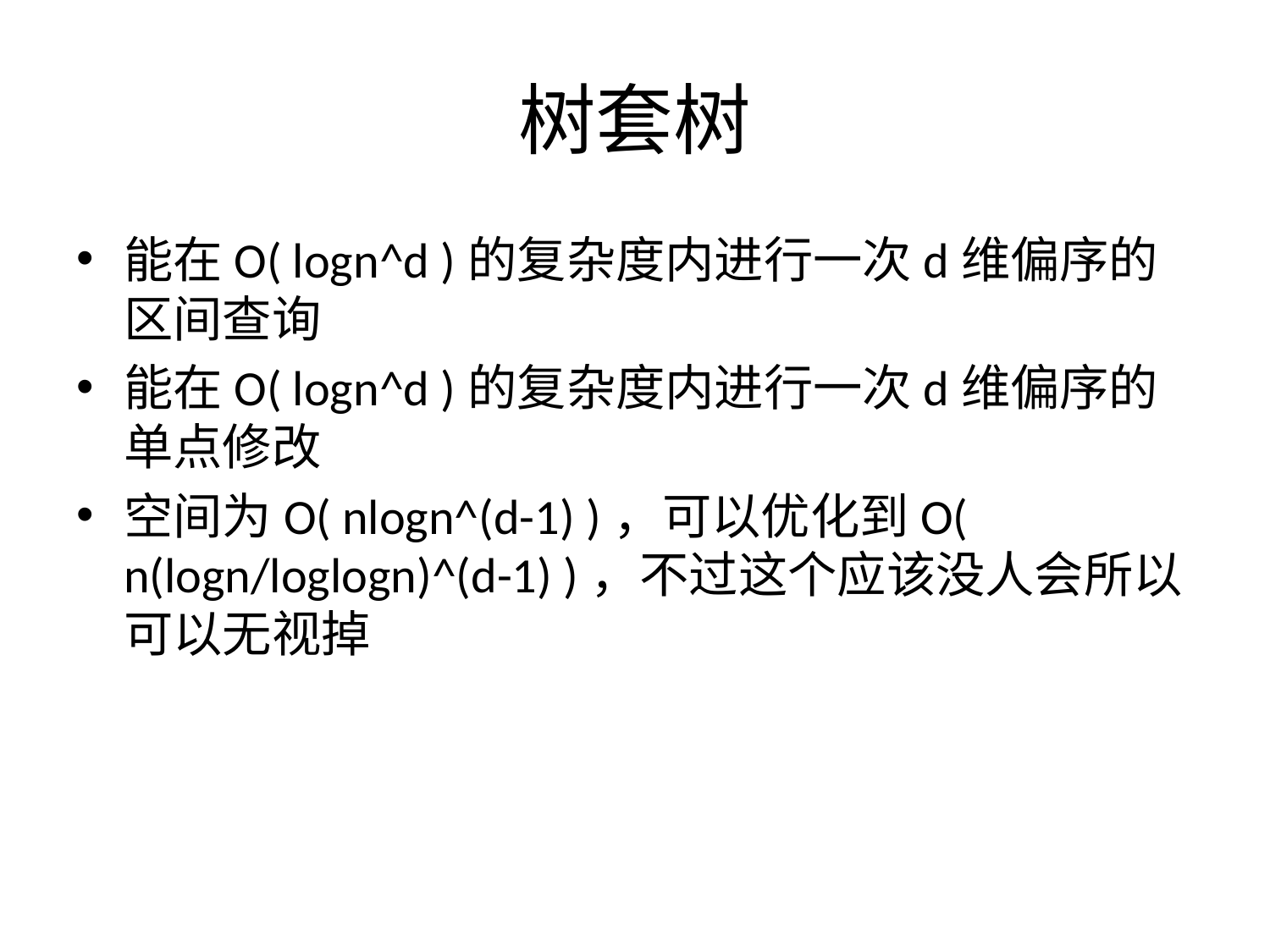

# 树套树
能在O( logn^d )的复杂度内进行一次d维偏序的区间查询
能在O( logn^d )的复杂度内进行一次d维偏序的单点修改
空间为O( nlogn^(d-1) )，可以优化到O( n(logn/loglogn)^(d-1) )，不过这个应该没人会所以可以无视掉